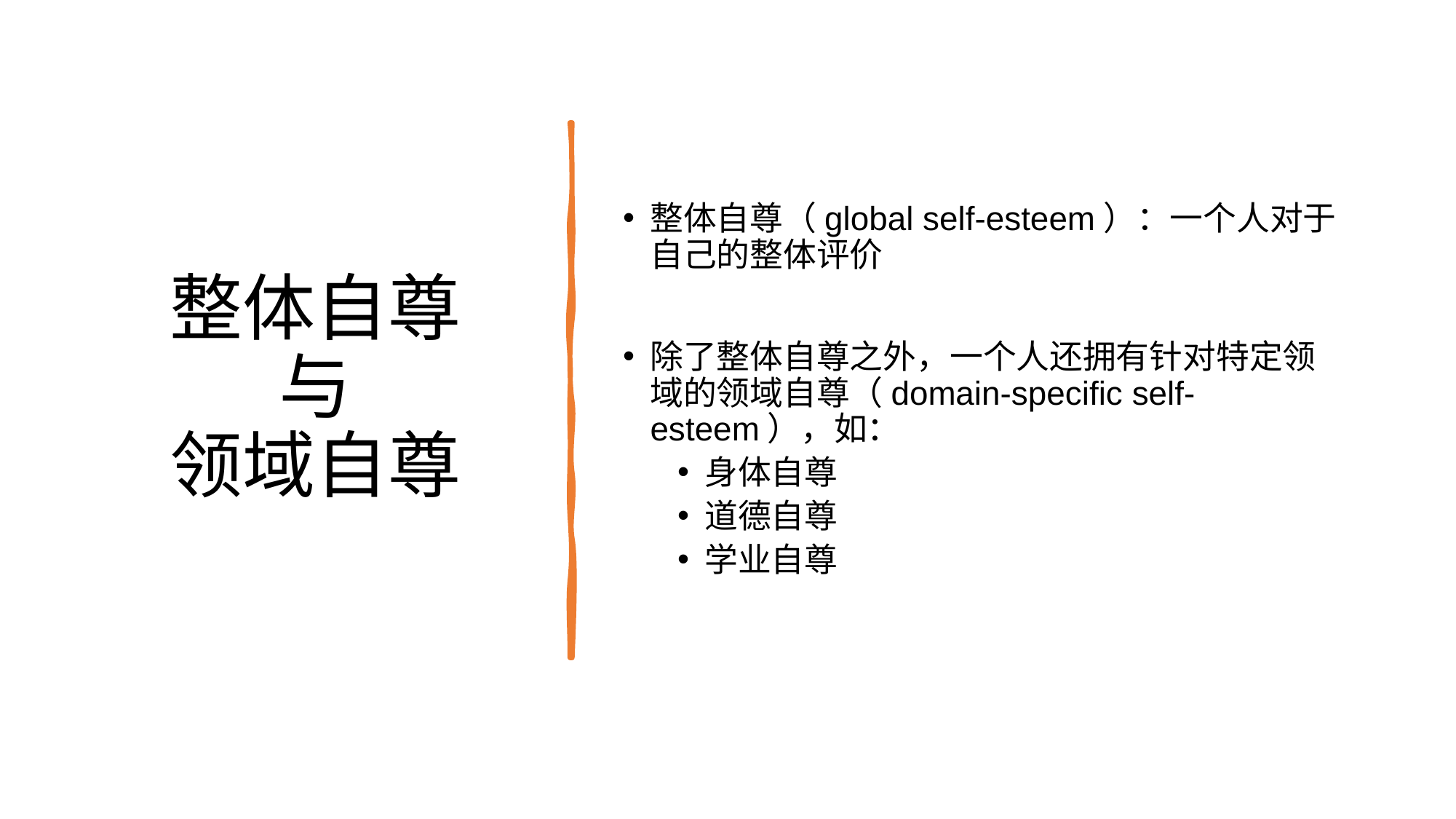

# 整体自尊 与 领域自尊
整体自尊（global self-esteem）：一个人对于自己的整体评价

除了整体自尊之外，一个人还拥有针对特定领域的领域自尊（domain-specific self-esteem），如：
身体自尊
道德自尊
学业自尊